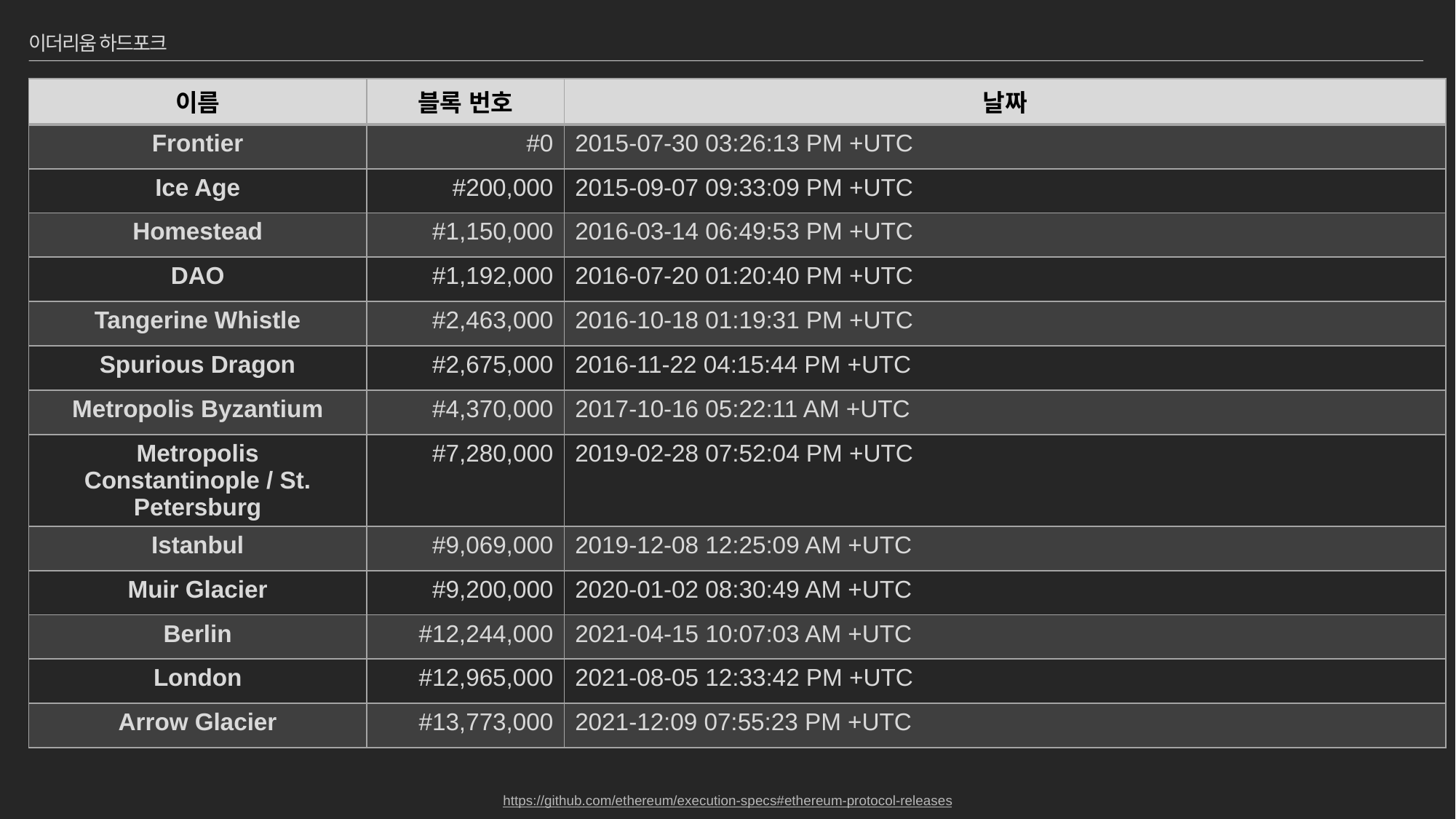

# 이더리움 하드포크
| 이름 | 블록 번호 | 날짜 |
| --- | --- | --- |
| Frontier | #0 | 2015-07-30 03:26:13 PM +UTC |
| Ice Age | #200,000 | 2015-09-07 09:33:09 PM +UTC |
| Homestead | #1,150,000 | 2016-03-14 06:49:53 PM +UTC |
| DAO | #1,192,000 | 2016-07-20 01:20:40 PM +UTC |
| Tangerine Whistle | #2,463,000 | 2016-10-18 01:19:31 PM +UTC |
| Spurious Dragon | #2,675,000 | 2016-11-22 04:15:44 PM +UTC |
| Metropolis Byzantium | #4,370,000 | 2017-10-16 05:22:11 AM +UTC |
| Metropolis Constantinople / St. Petersburg | #7,280,000 | 2019-02-28 07:52:04 PM +UTC |
| Istanbul | #9,069,000 | 2019-12-08 12:25:09 AM +UTC |
| Muir Glacier | #9,200,000 | 2020-01-02 08:30:49 AM +UTC |
| Berlin | #12,244,000 | 2021-04-15 10:07:03 AM +UTC |
| London | #12,965,000 | 2021-08-05 12:33:42 PM +UTC |
| Arrow Glacier | #13,773,000 | 2021-12:09 07:55:23 PM +UTC |

https://github.com/ethereum/execution-specs#ethereum-protocol-releases